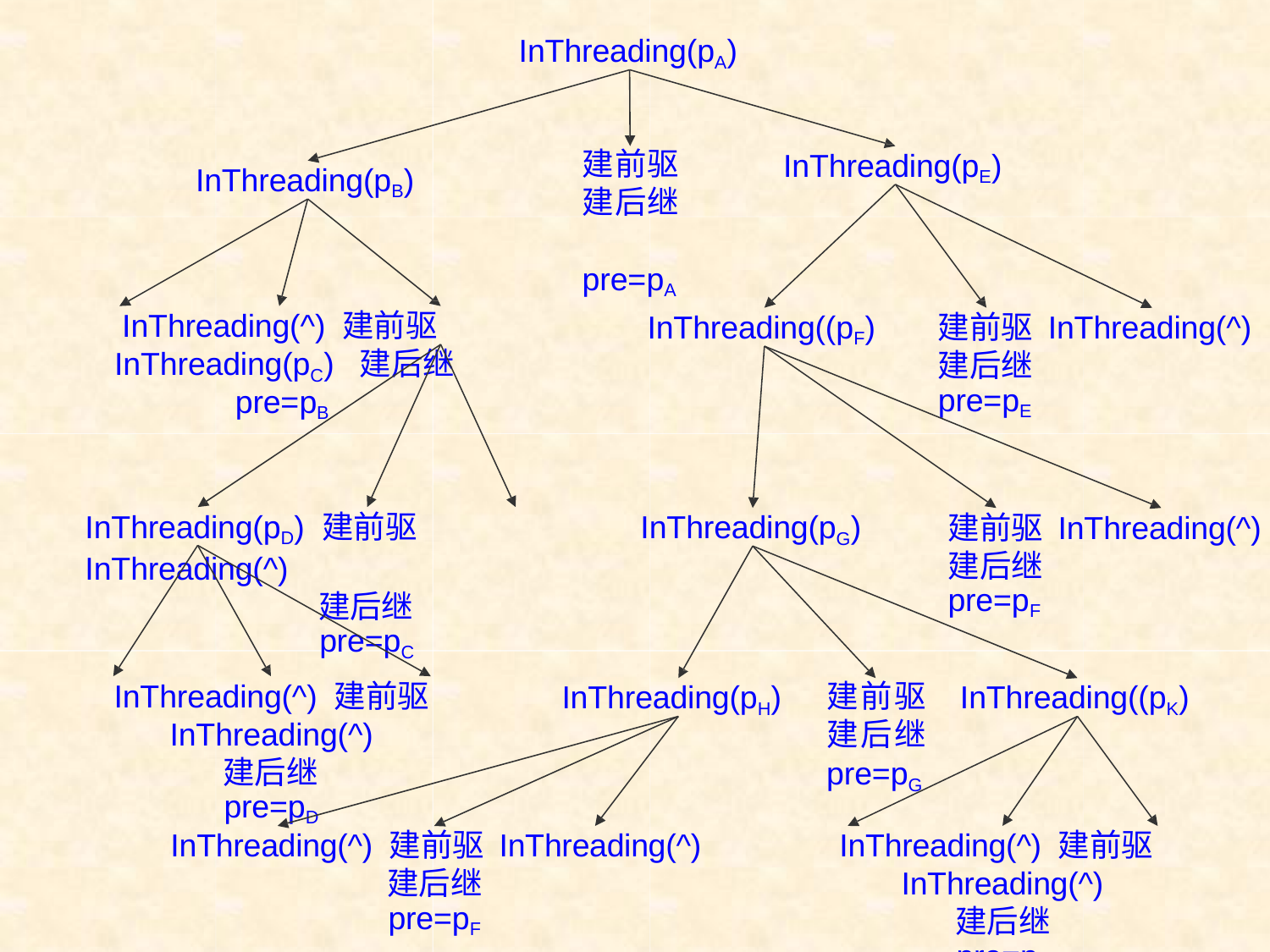

# InThreading(pA)

InThreading(pE)
建前驱 建后继  pre=pA
InThreading(pB)

InThreading(^) 建前驱InThreading(pC)  建后继
pre=pB
InThreading((pF)
建前驱 InThreading(^)
建后继
pre=pE

InThreading(pD) 建前驱InThreading(^)
建后继
pre=pC
InThreading(pG)
建前驱 InThreading(^)
建后继
pre=pF

InThreading(^) 建前驱 InThreading(^)
建后继
pre=pD
InThreading(pH)
InThreading((pK)
建前驱 建后继 pre=pG

InThreading(^) 建前驱 InThreading(^)
建后继
pre=pF
InThreading(^) 建前驱InThreading(^)
建后继
pre=pF